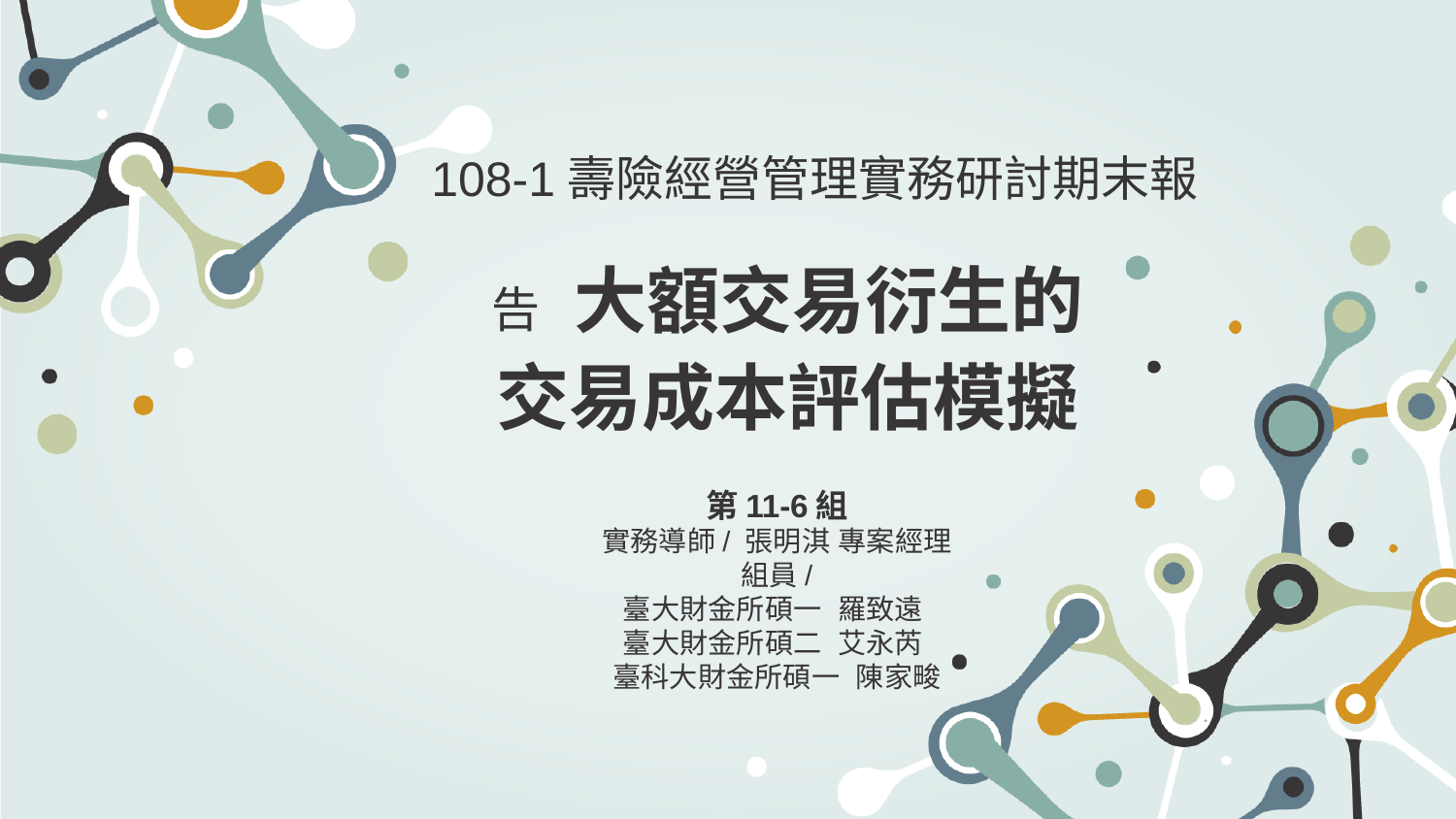

# 108-1壽險經營管理實務研討期末報告 大額交易衍生的
交易成本評估模擬
第11-6組
實務導師/ 張明淇 專案經理
組員/
臺大財金所碩一  羅致遠
臺大財金所碩二  艾永芮
臺科大財金所碩一  陳家畯